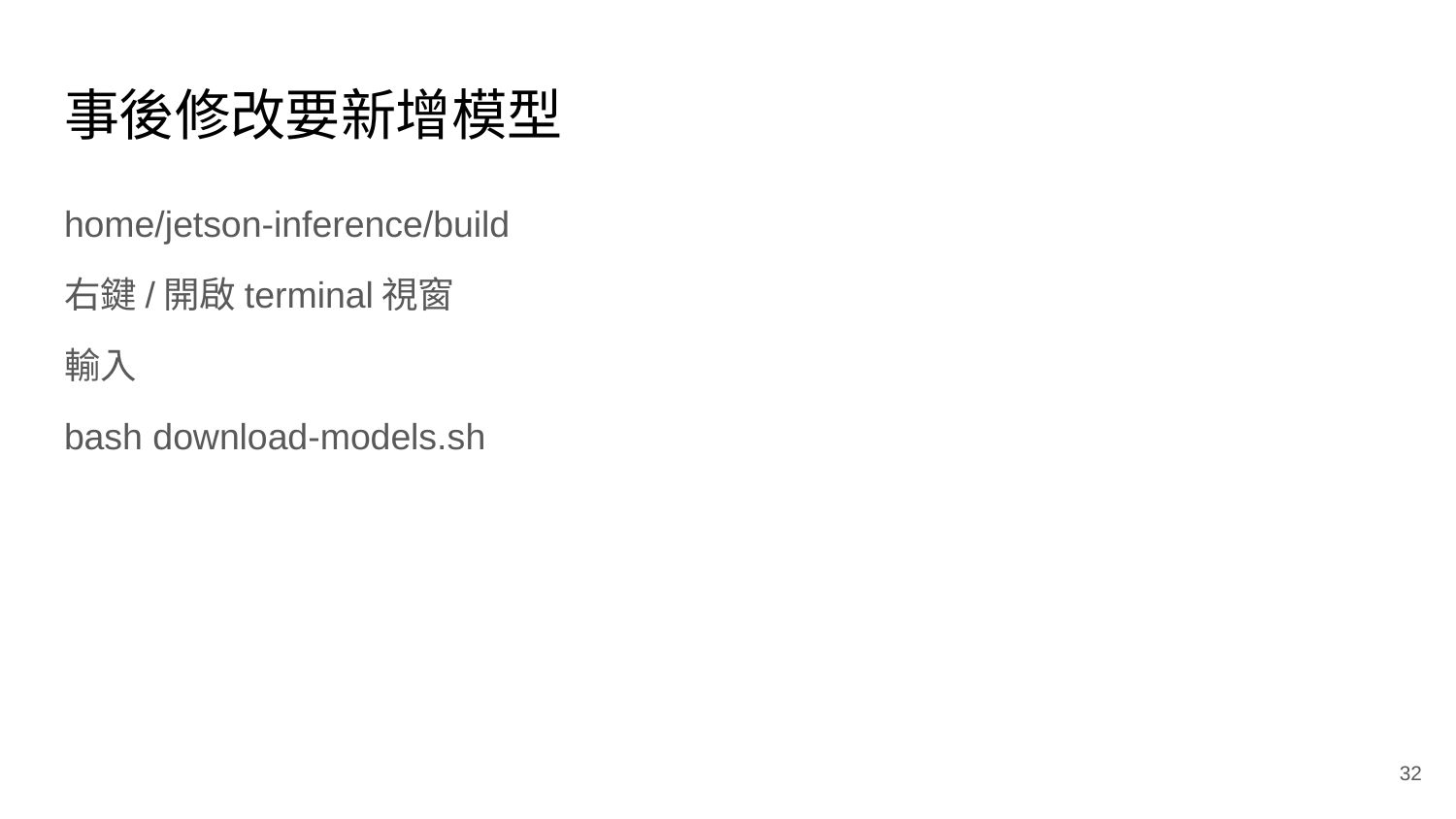

# 事後修改要新增模型
home/jetson-inference/build
右鍵/開啟terminal視窗
輸入
bash download-models.sh
32